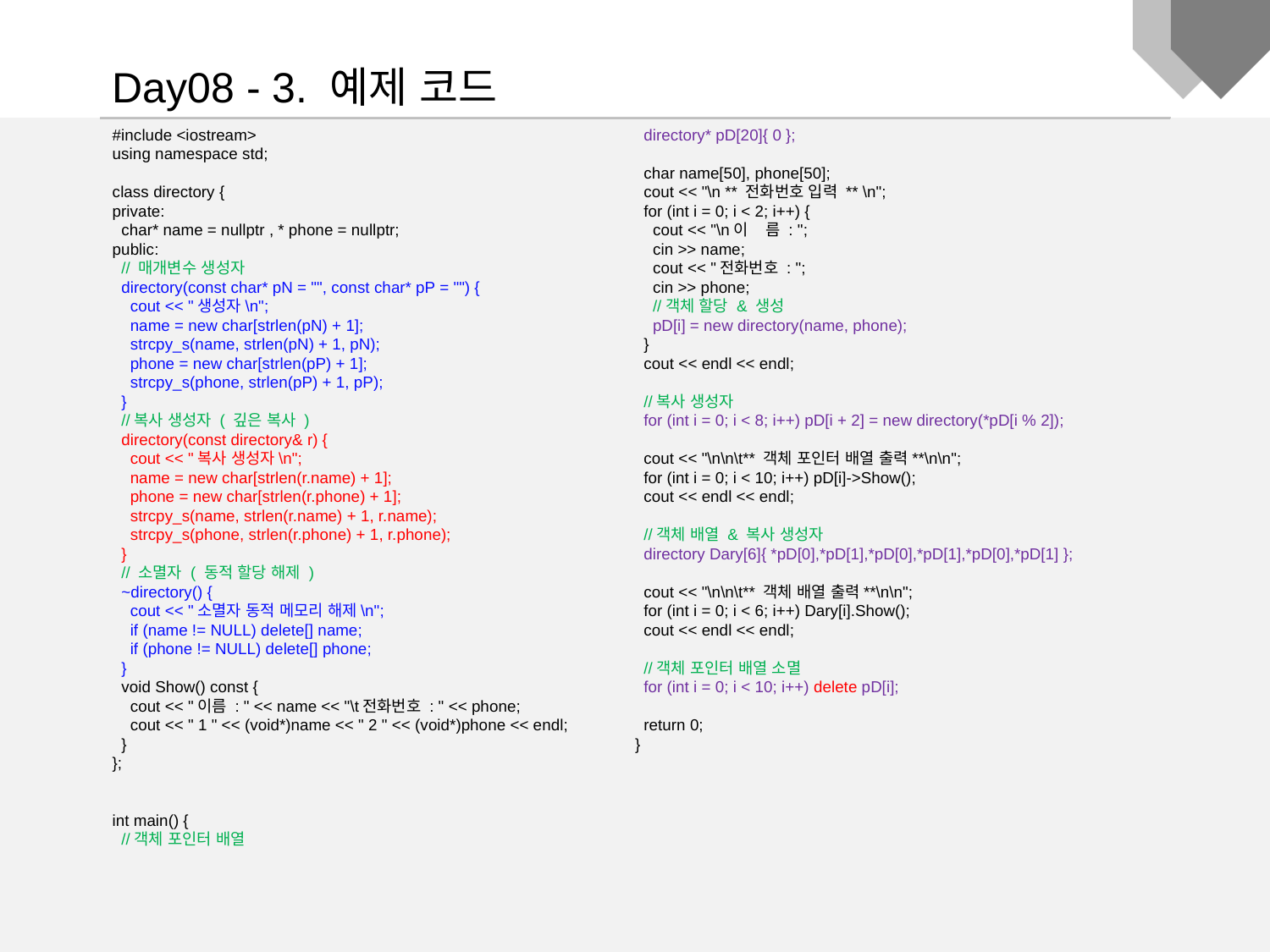

Day08 - 3. 예제 코드
#include <iostream>
using namespace std;

class directory {
private:
  char* name = nullptr , * phone = nullptr;
public:
  // 매개변수 생성자
  directory(const char* pN = "", const char* pP = "") {
    cout << "생성자\n";
    name = new char[strlen(pN) + 1];
    strcpy_s(name, strlen(pN) + 1, pN);
    phone = new char[strlen(pP) + 1];
    strcpy_s(phone, strlen(pP) + 1, pP);
  }
  //복사 생성자 ( 깊은 복사 )
  directory(const directory& r) {
    cout << "복사 생성자\n";
    name = new char[strlen(r.name) + 1];
    phone = new char[strlen(r.phone) + 1];
    strcpy_s(name, strlen(r.name) + 1, r.name);
    strcpy_s(phone, strlen(r.phone) + 1, r.phone);
  }
  // 소멸자 ( 동적 할당 해제 )
  ~directory() {
    cout << "소멸자 동적 메모리 해제\n";
    if (name != NULL) delete[] name;
    if (phone != NULL) delete[] phone;
  }
  void Show() const {
    cout << "이름 : " << name << "\t전화번호 : " << phone;
    cout << " 1 " << (void*)name << " 2 " << (void*)phone << endl;
  }
};

int main() {
  //객체 포인터 배열
  directory* pD[20]{ 0 };

  char name[50], phone[50];
  cout << "\n ** 전화번호 입력 ** \n";
  for (int i = 0; i < 2; i++) {
    cout << "\n이    름 : ";
    cin >> name;
    cout << "전화번호 : ";
    cin >> phone;
    //객체 할당 & 생성
    pD[i] = new directory(name, phone);
  }
  cout << endl << endl;

  //복사 생성자
  for (int i = 0; i < 8; i++) pD[i + 2] = new directory(*pD[i % 2]);

  cout << "\n\n\t** 객체 포인터 배열 출력**\n\n";
  for (int i = 0; i < 10; i++) pD[i]->Show();
  cout << endl << endl;

  //객체 배열 & 복사 생성자
  directory Dary[6]{ *pD[0],*pD[1],*pD[0],*pD[1],*pD[0],*pD[1] };

  cout << "\n\n\t** 객체 배열 출력**\n\n";
  for (int i = 0; i < 6; i++) Dary[i].Show();
  cout << endl << endl;

  //객체 포인터 배열 소멸
  for (int i = 0; i < 10; i++) delete pD[i];

  return 0;
}